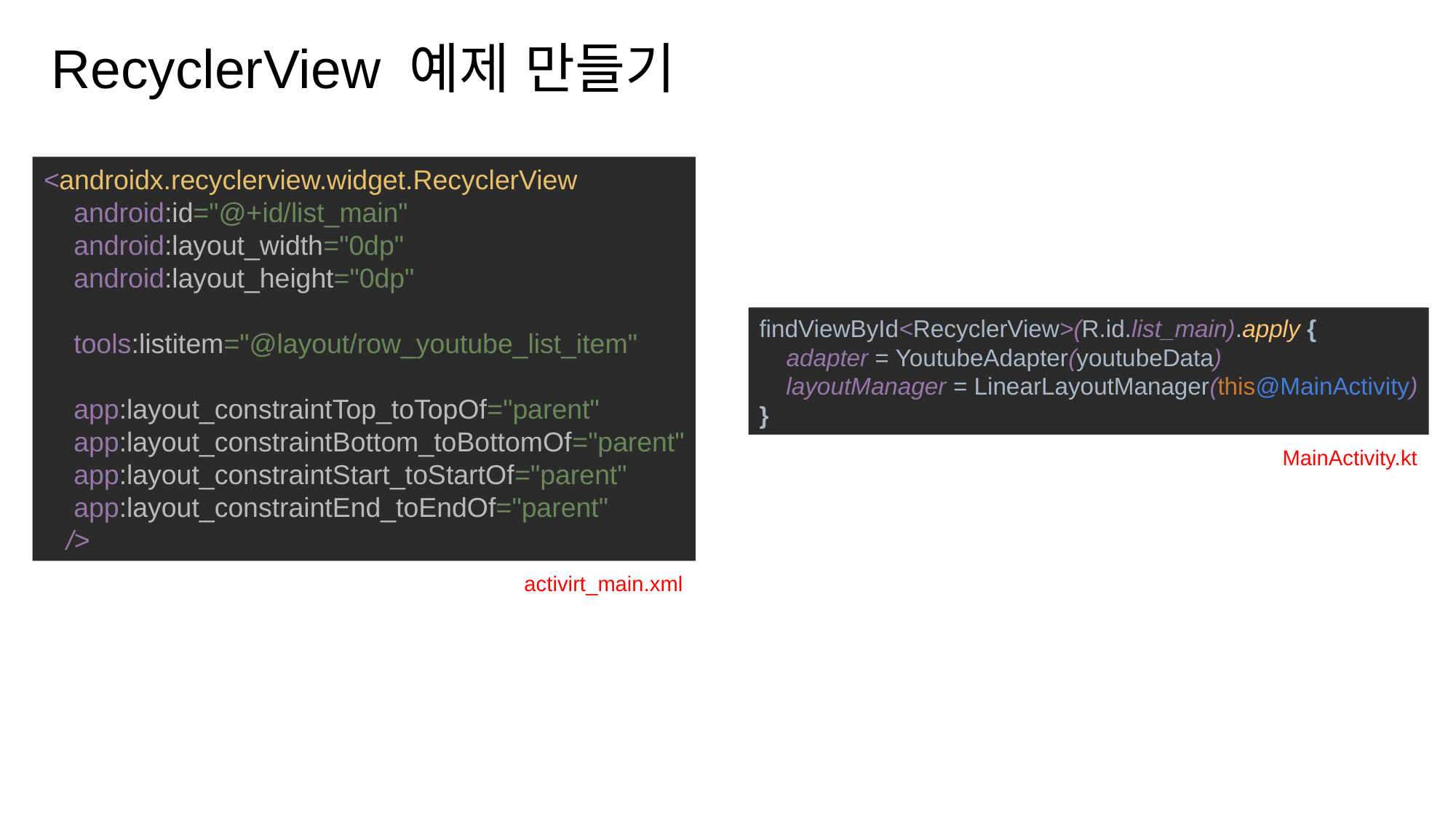

RecyclerView 예제 만들기
나눔스퀘어OTF ExtraBold
나눔스퀘어OTF Bold
<androidx.recyclerview.widget.RecyclerView
    android:id="@+id/list_main"
    android:layout_width="0dp"
    android:layout_height="0dp"
    tools:listitem="@layout/row_youtube_list_item"
    app:layout_constraintTop_toTopOf="parent"
    app:layout_constraintBottom_toBottomOf="parent"
    app:layout_constraintStart_toStartOf="parent"
    app:layout_constraintEnd_toEndOf="parent"
   />
activirt_main.xml
나눔스퀘어OTF
나눔스퀘어_ac ExtraBold
findViewById<RecyclerView>(R.id.list_main).apply {
    adapter = YoutubeAdapter(youtubeData)
    layoutManager = LinearLayoutManager(this@MainActivity)
}
MainActivity.kt
나눔스퀘어_ac Bold
나눔스퀘어_ac
나눔스퀘어 ExtraBold
나눔스퀘어 Bold
나눔스퀘어
XML
나눔스퀘어 Light
Kotlin